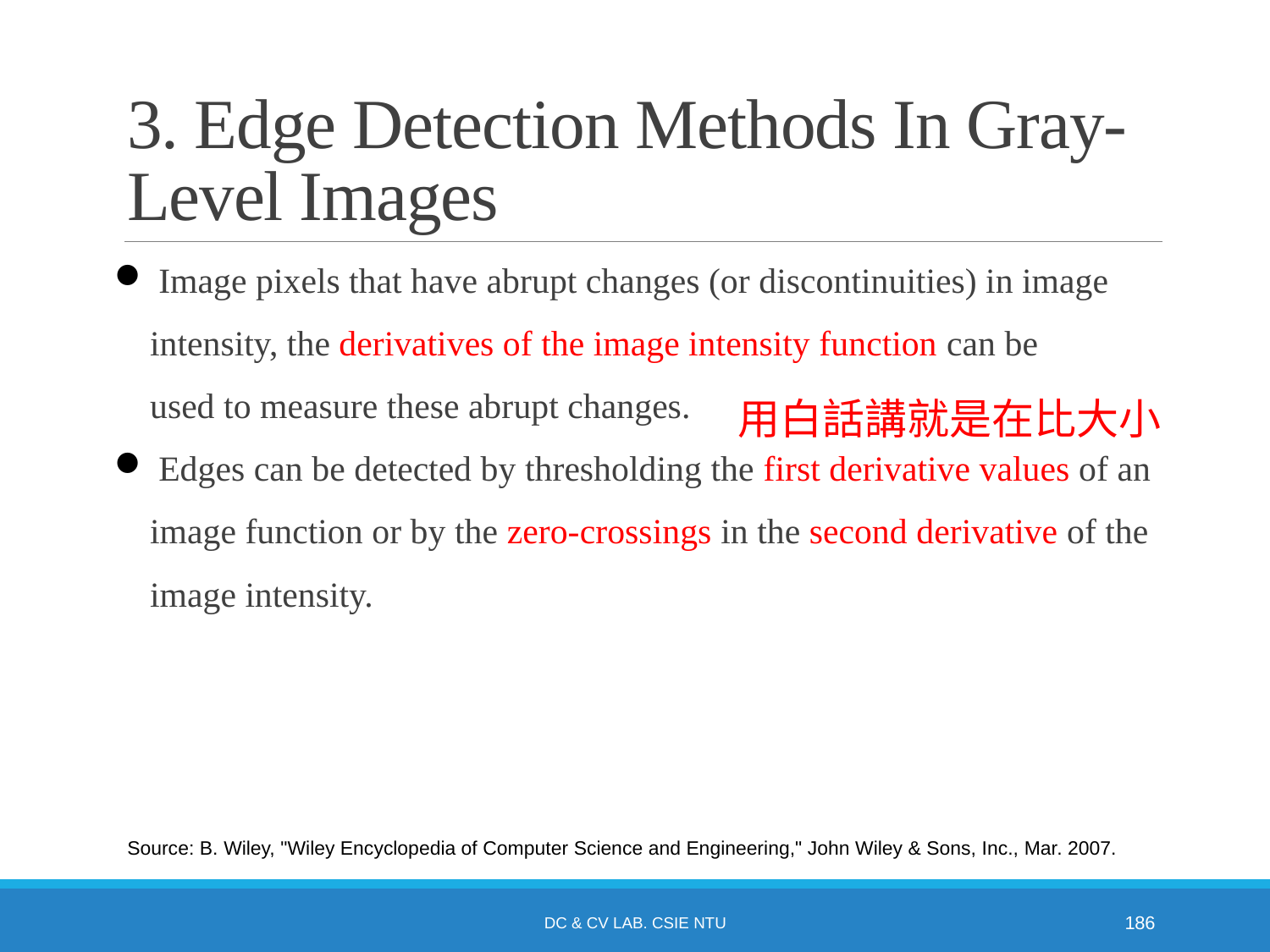

# 3. Edge Detection Methods In Gray-Level Images
 Image pixels that have abrupt changes (or discontinuities) in image
    intensity, the derivatives of the image intensity function can be
    used to measure these abrupt changes.
 Edges can be detected by thresholding the first derivative values of an
    image function or by the zero-crossings in the second derivative of the
    image intensity.

用白話講就是在比大小
Source: B. Wiley, "Wiley Encyclopedia of Computer Science and Engineering," John Wiley & Sons, Inc., Mar. 2007.
DC & CV Lab. CSIE NTU
186